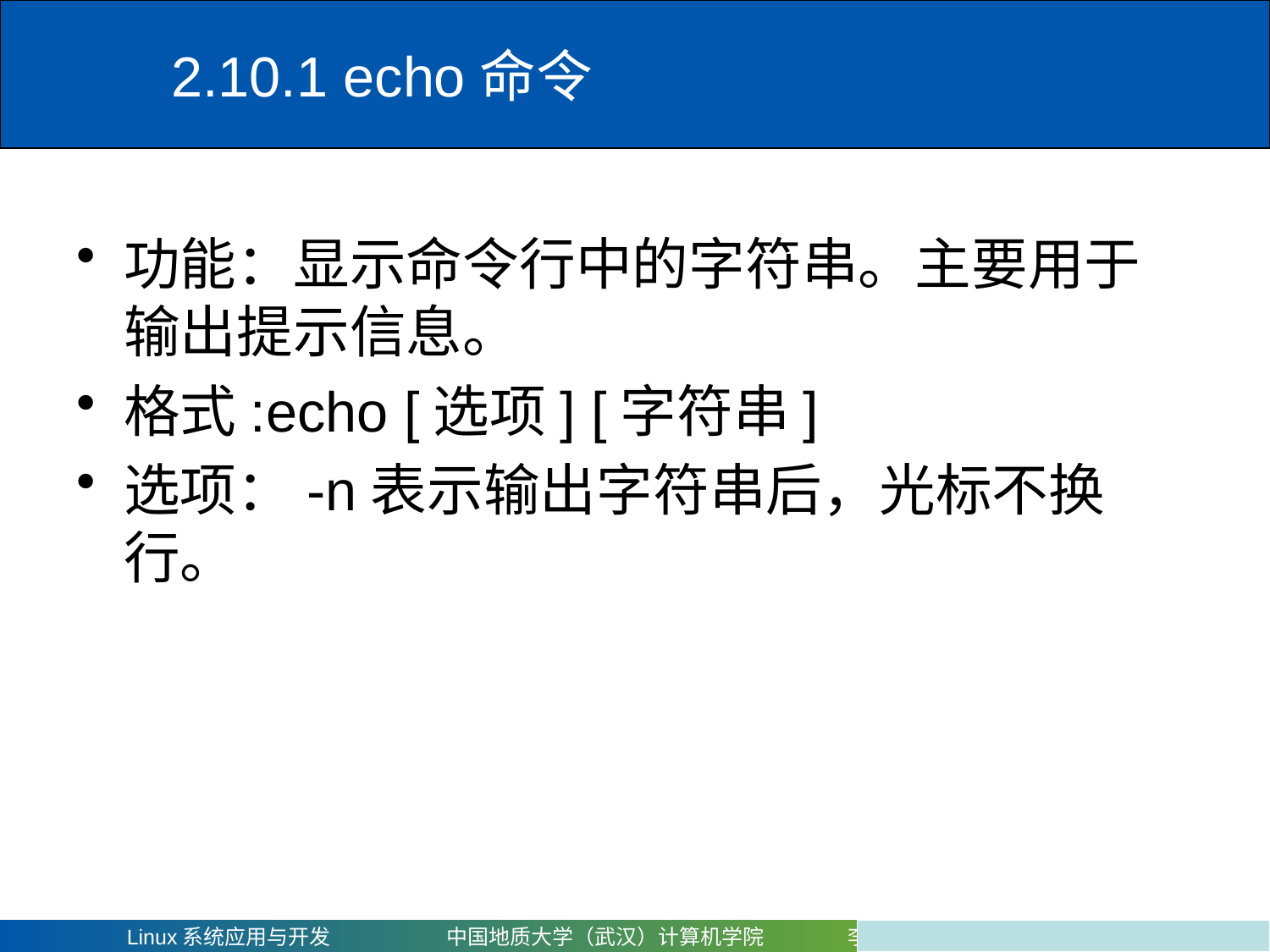

# 2.10.1 echo命令
功能：显示命令行中的字符串。主要用于输出提示信息。
格式:echo [选项] [字符串]
选项：-n表示输出字符串后，光标不换行。